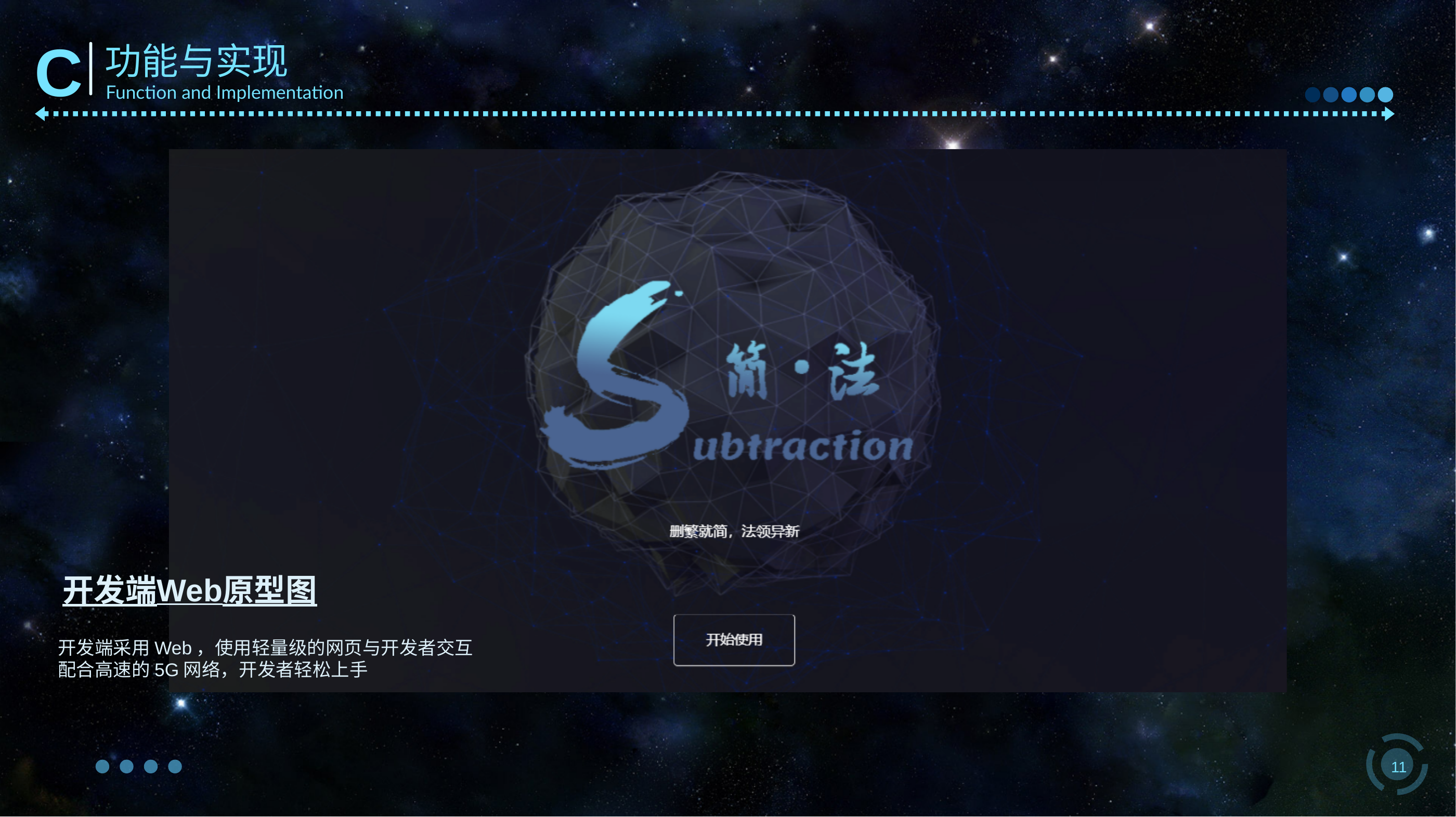

开发端Web原型图
开发端采用Web，使用轻量级的网页与开发者交互
配合高速的5G网络，开发者轻松上手
11